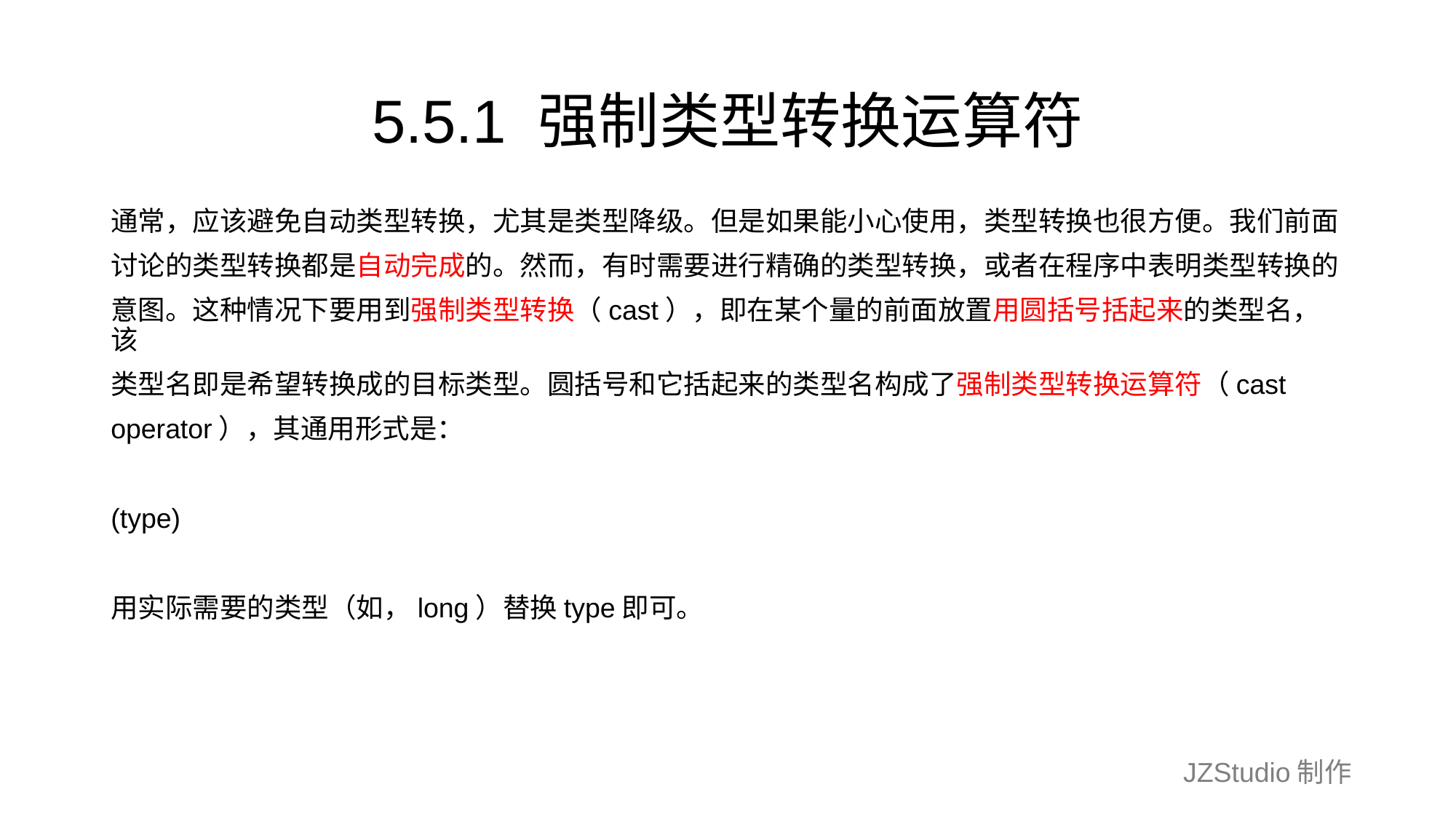

# 5.5.1 强制类型转换运算符
通常，应该避免自动类型转换，尤其是类型降级。但是如果能小心使用，类型转换也很方便。我们前面
讨论的类型转换都是自动完成的。然而，有时需要进行精确的类型转换，或者在程序中表明类型转换的
意图。这种情况下要用到强制类型转换（cast），即在某个量的前面放置用圆括号括起来的类型名，该
类型名即是希望转换成的目标类型。圆括号和它括起来的类型名构成了强制类型转换运算符（cast
operator），其通用形式是：

(type)

用实际需要的类型（如，long）替换type即可。